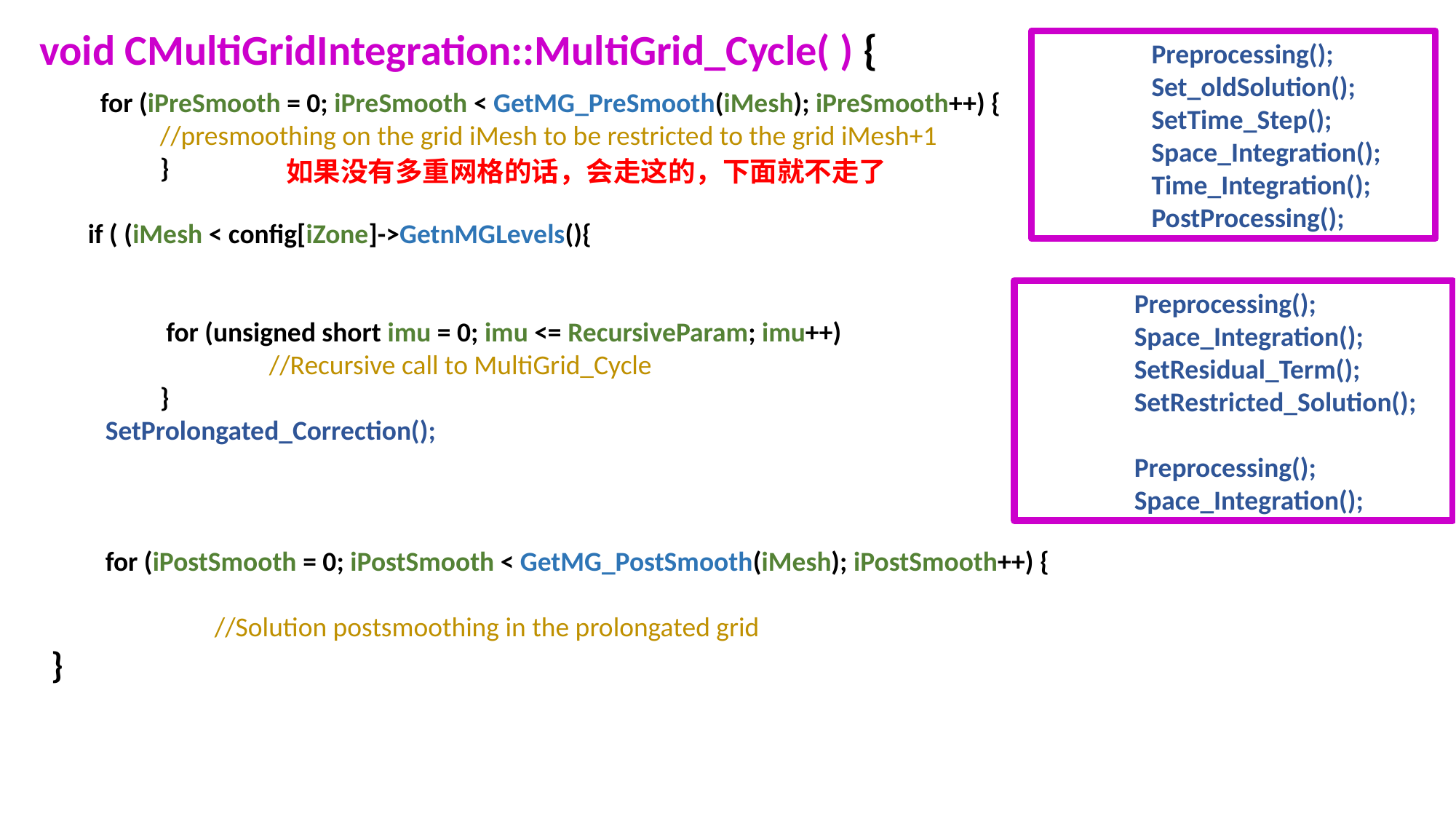

void CMultiGridIntegration::MultiGrid_Cycle( ) {
	Preprocessing();
 	Set_oldSolution();
	SetTime_Step();
 	Space_Integration();
	Time_Integration();
	PostProcessing();
        for (iPreSmooth = 0; iPreSmooth < GetMG_PreSmooth(iMesh); iPreSmooth++) {
	//presmoothing on the grid iMesh to be restricted to the grid iMesh+1
	}

      if ( (iMesh < config[iZone]->GetnMGLevels(){

 for (unsigned short imu = 0; imu <= RecursiveParam; imu++)
	//Recursive call to MultiGrid_Cycle
	}
SetProlongated_Correction();

for (iPostSmooth = 0; iPostSmooth < GetMG_PostSmooth(iMesh); iPostSmooth++) {

	//Solution postsmoothing in the prolongated grid
}
如果没有多重网格的话，会走这的，下面就不走了
	Preprocessing();
 	Space_Integration();
	SetResidual_Term();
	SetRestricted_Solution();

	Preprocessing();
 	Space_Integration();